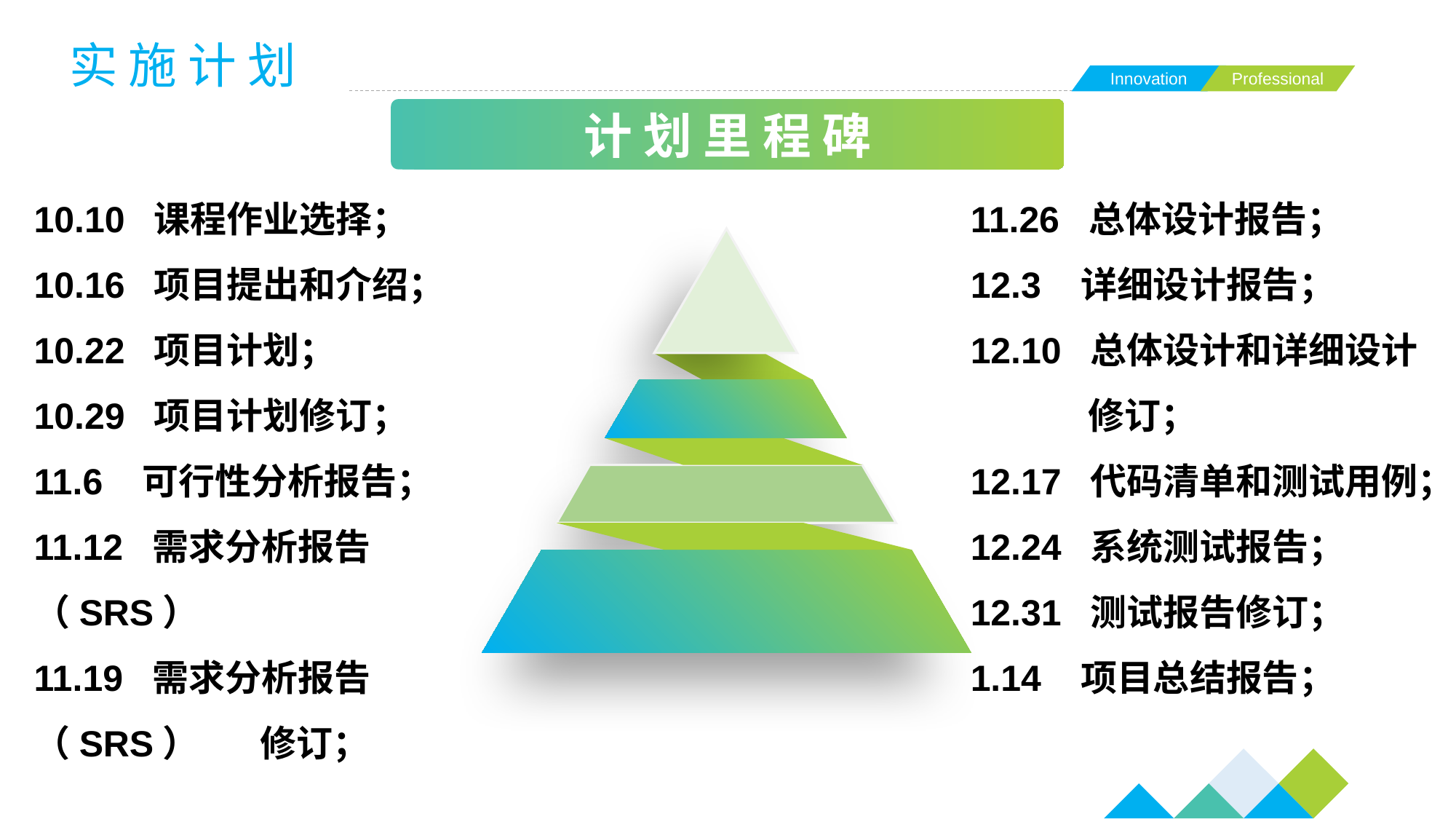

实 施 计 划
计 划 里 程 碑
10.10  课程作业选择；
10.16  项目提出和介绍；
10.22  项目计划；
10.29  项目计划修订；
11.6   可行性分析报告；
11.12  需求分析报告（SRS）
11.19  需求分析报告（SRS）	 修订；
11.26  总体设计报告；
12.3   详细设计报告；
12.10  总体设计和详细设计	 修订；
12.17  代码清单和测试用例；
12.24  系统测试报告；
12.31  测试报告修订；
1.14   项目总结报告；